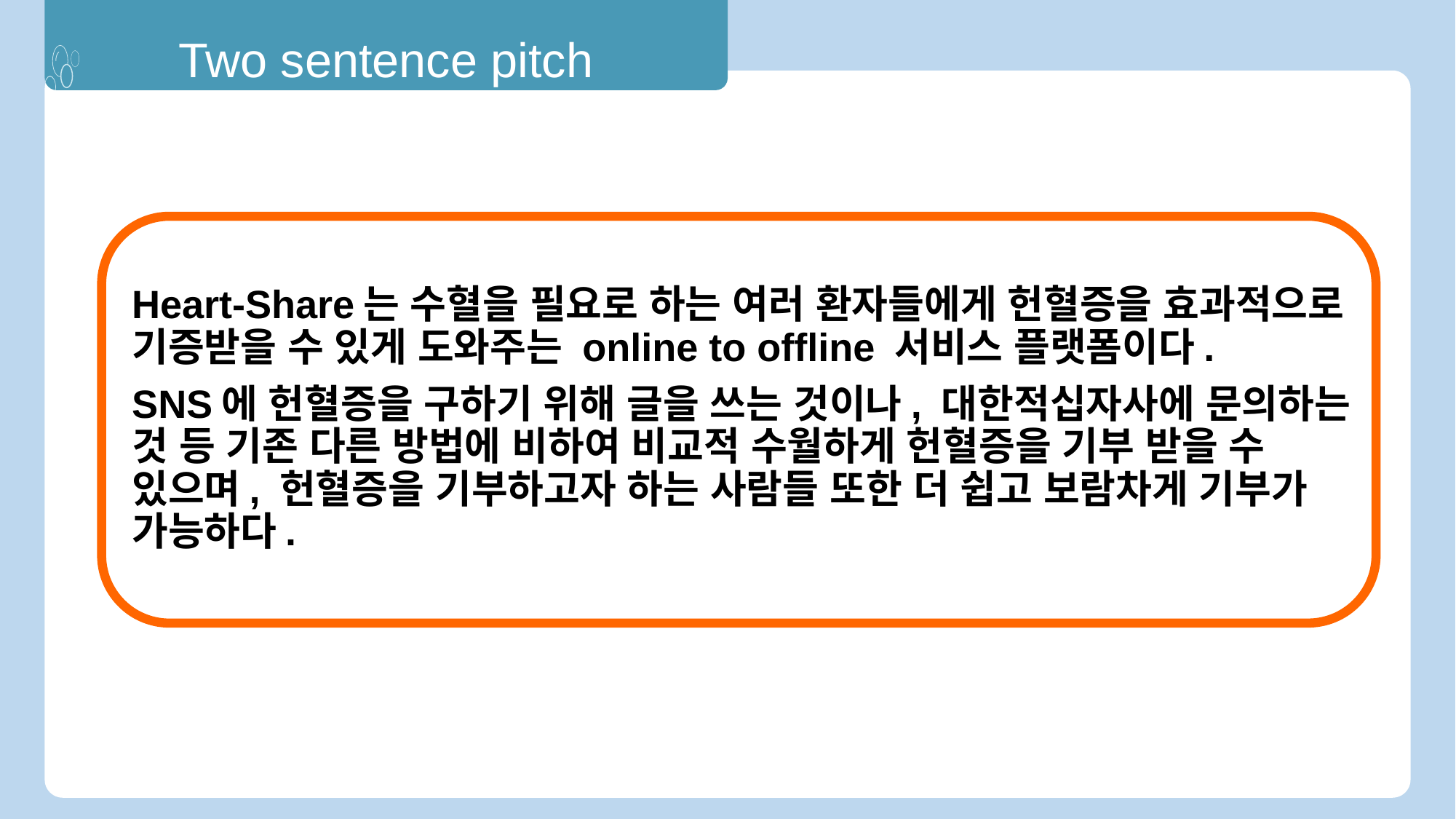

Two sentence pitch

Heart-Share는 수혈을 필요로 하는 여러 환자들에게 헌혈증을 효과적으로 기증받을 수 있게 도와주는 online to offline 서비스 플랫폼이다.
SNS에 헌혈증을 구하기 위해 글을 쓰는 것이나, 대한적십자사에 문의하는 것 등 기존 다른 방법에 비하여 비교적 수월하게 헌혈증을 기부 받을 수 있으며, 헌혈증을 기부하고자 하는 사람들 또한 더 쉽고 보람차게 기부가 가능하다.